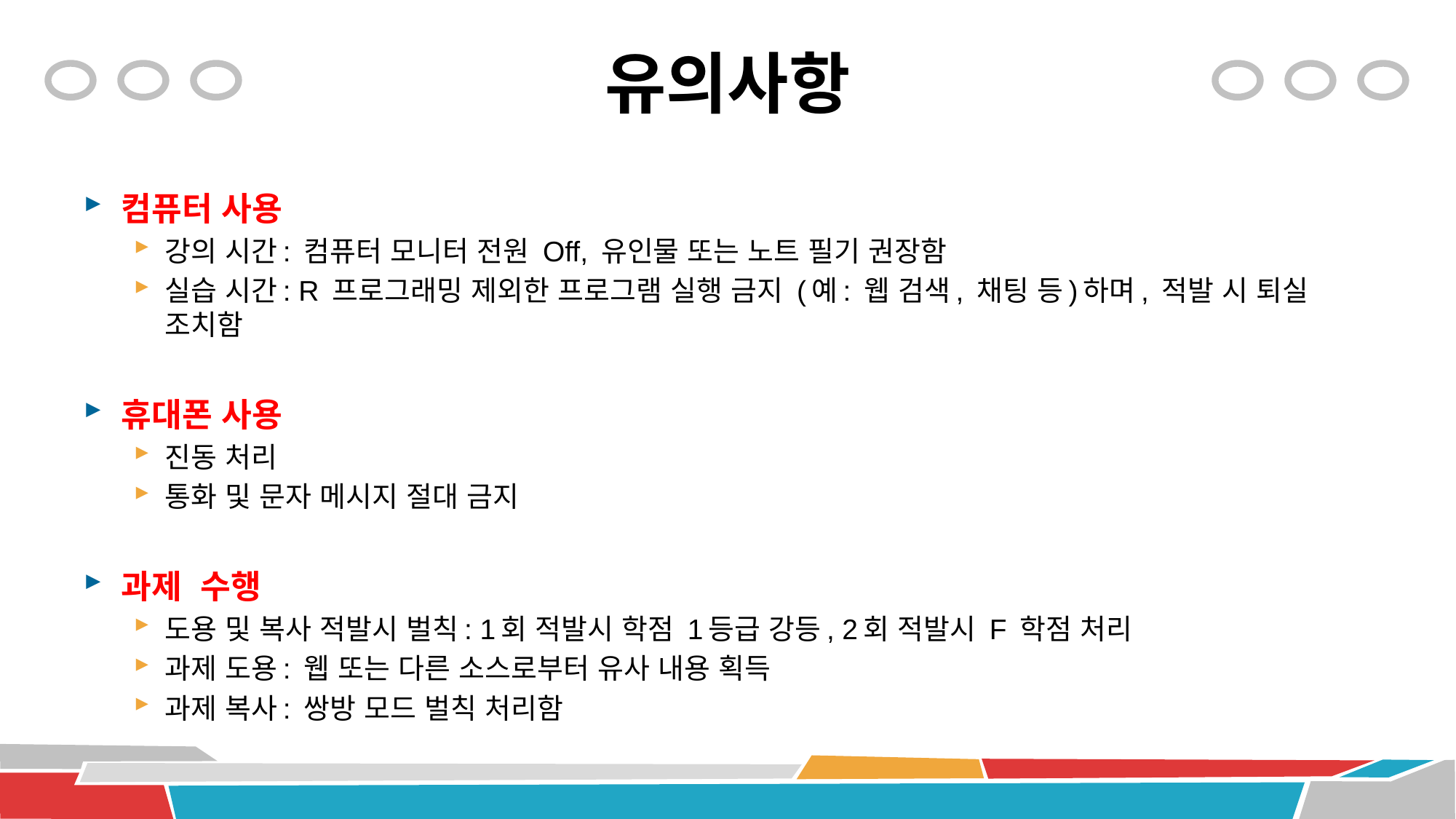

# 유의사항
컴퓨터 사용
강의 시간: 컴퓨터 모니터 전원 Off, 유인물 또는 노트 필기 권장함
실습 시간: R 프로그래밍 제외한 프로그램 실행 금지 (예: 웹 검색, 채팅 등)하며, 적발 시 퇴실 조치함

휴대폰 사용
진동 처리
통화 및 문자 메시지 절대 금지

과제  수행
도용 및 복사 적발시 벌칙: 1회 적발시 학점 1등급 강등, 2회 적발시 F 학점 처리
과제 도용: 웹 또는 다른 소스로부터 유사 내용 획득
과제 복사: 쌍방 모드 벌칙 처리함